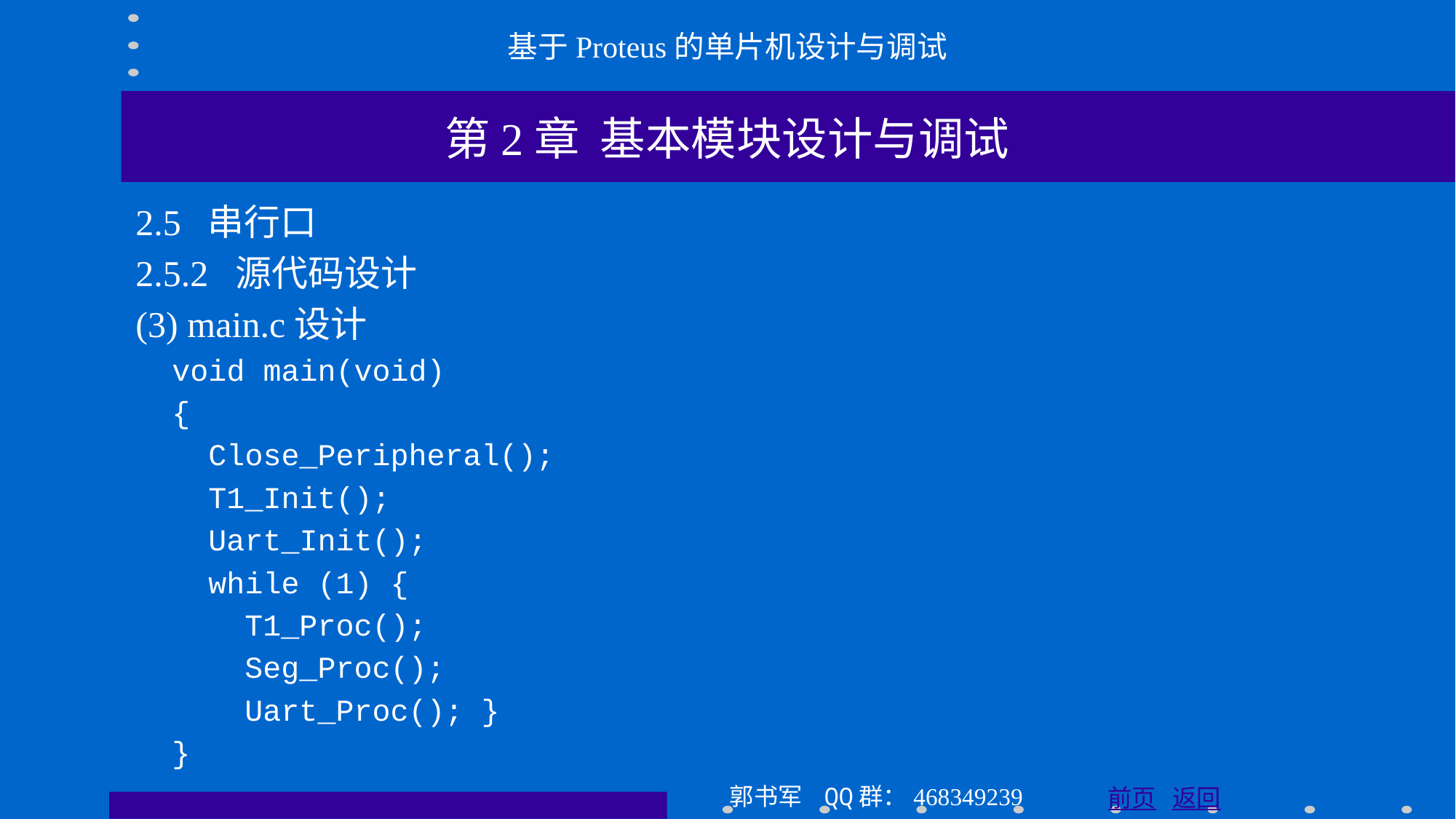

基于Proteus的单片机设计与调试
第2章  基本模块设计与调试
2.5  串行口
2.5.2  源代码设计
(3) main.c设计
  void main(void)
  {
    Close_Peripheral();
    T1_Init();
    Uart_Init();
    while (1) {
      T1_Proc();
      Seg_Proc();
      Uart_Proc(); }
  }

郭书军   QQ群：468349239
前页   返回